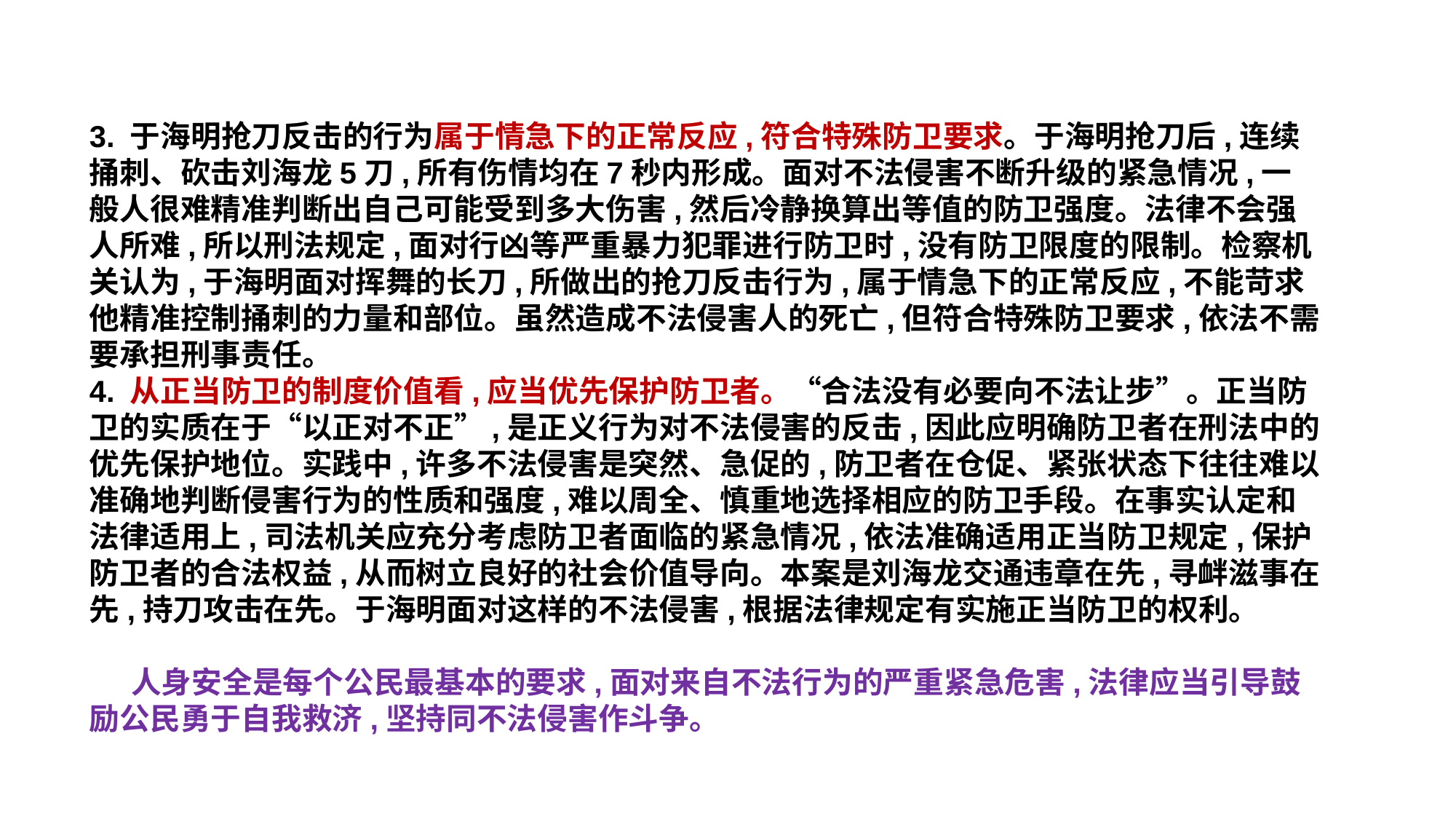

3. 于海明抢刀反击的行为属于情急下的正常反应,符合特殊防卫要求。于海明抢刀后,连续捅刺、砍击刘海龙5刀,所有伤情均在7秒内形成。面对不法侵害不断升级的紧急情况,一般人很难精准判断出自己可能受到多大伤害,然后冷静换算出等值的防卫强度。法律不会强人所难,所以刑法规定,面对行凶等严重暴力犯罪进行防卫时,没有防卫限度的限制。检察机关认为,于海明面对挥舞的长刀,所做出的抢刀反击行为,属于情急下的正常反应,不能苛求他精准控制捅刺的力量和部位。虽然造成不法侵害人的死亡,但符合特殊防卫要求,依法不需要承担刑事责任。
4. 从正当防卫的制度价值看,应当优先保护防卫者。“合法没有必要向不法让步”。正当防卫的实质在于“以正对不正”,是正义行为对不法侵害的反击,因此应明确防卫者在刑法中的优先保护地位。实践中,许多不法侵害是突然、急促的,防卫者在仓促、紧张状态下往往难以准确地判断侵害行为的性质和强度,难以周全、慎重地选择相应的防卫手段。在事实认定和法律适用上,司法机关应充分考虑防卫者面临的紧急情况,依法准确适用正当防卫规定,保护防卫者的合法权益,从而树立良好的社会价值导向。本案是刘海龙交通违章在先,寻衅滋事在先,持刀攻击在先。于海明面对这样的不法侵害,根据法律规定有实施正当防卫的权利。

     人身安全是每个公民最基本的要求,面对来自不法行为的严重紧急危害,法律应当引导鼓励公民勇于自我救济,坚持同不法侵害作斗争。